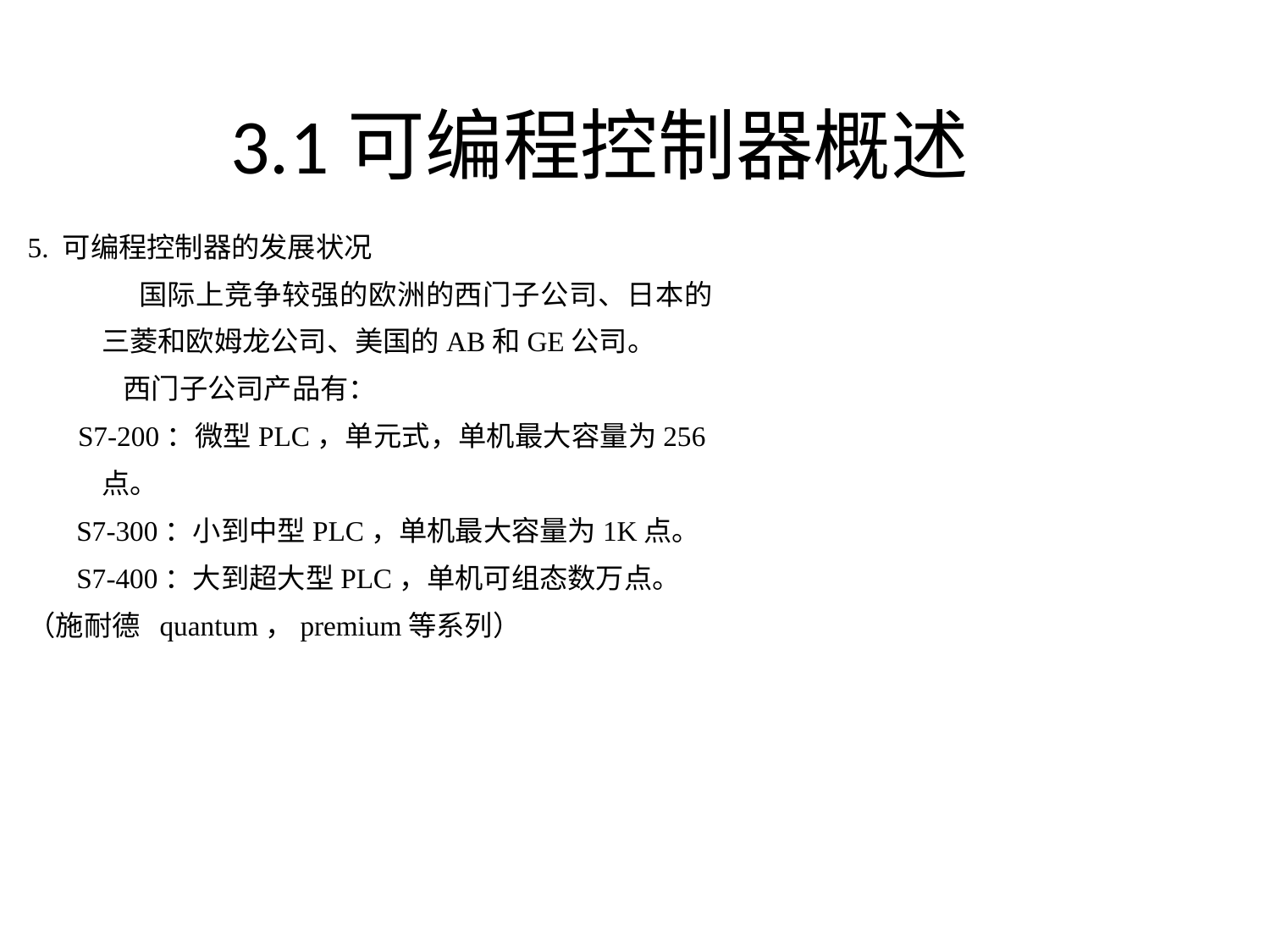

# 3.1可编程控制器概述
5. 可编程控制器的发展状况
               国际上竞争较强的欧洲的西门子公司、日本的三菱和欧姆龙公司、美国的AB和GE公司。
              西门子公司产品有：
       S7-200：微型PLC，单元式，单机最大容量为256点。
       S7-300：小到中型PLC，单机最大容量为1K点。
       S7-400：大到超大型PLC，单机可组态数万点。
（施耐德  quantum，premium等系列）